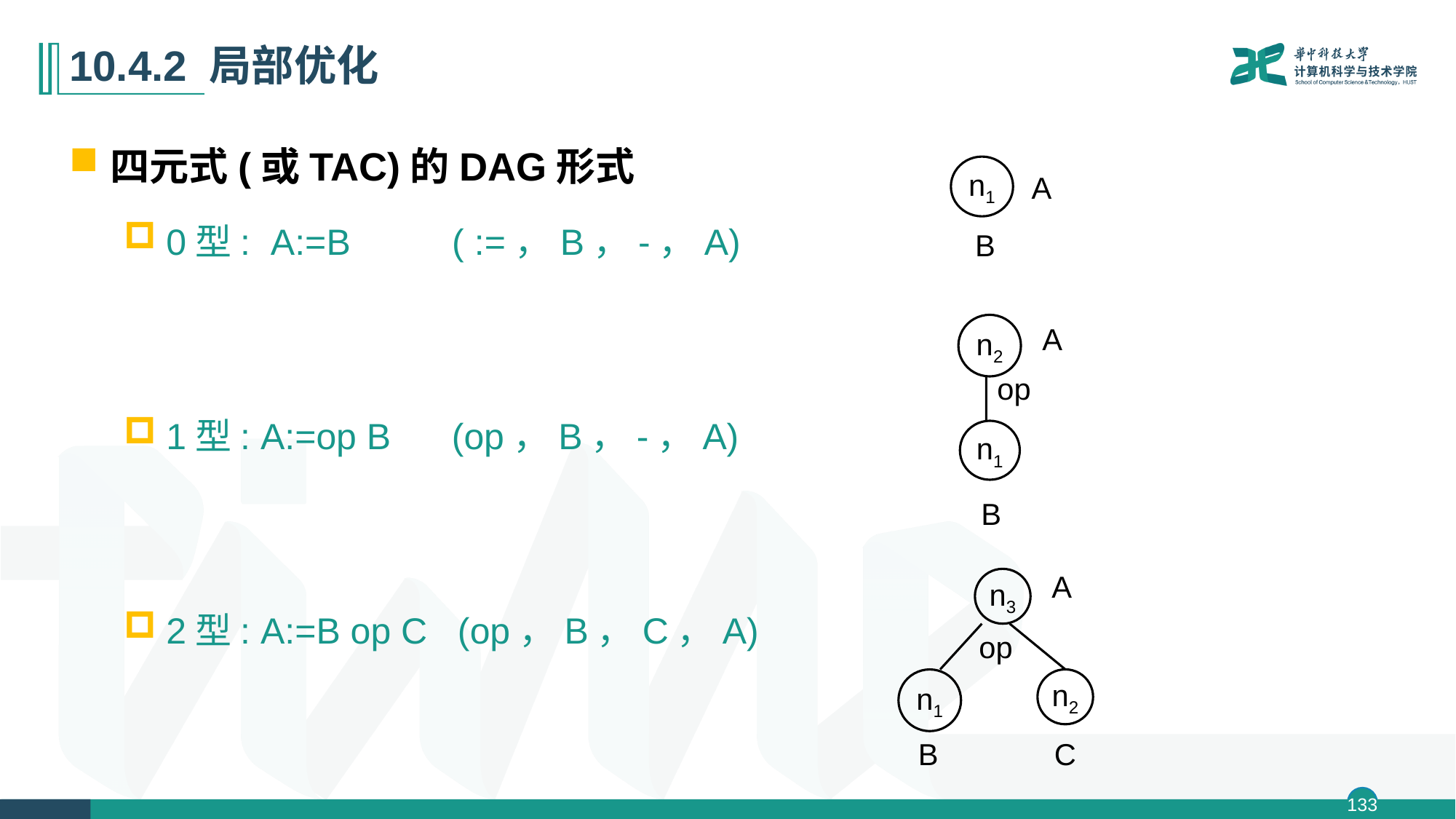

# 10.4.2 局部优化
四元式(或TAC)的DAG形式
0型:  A:=B          ( :=，B，-，A)

1型: A:=op B      (op，B，-，A)

2型: A:=B op C   (op，B，C，A)

n1
A
B
A
n2
op

n1
B
A
n3
op

n2
n1
B
C